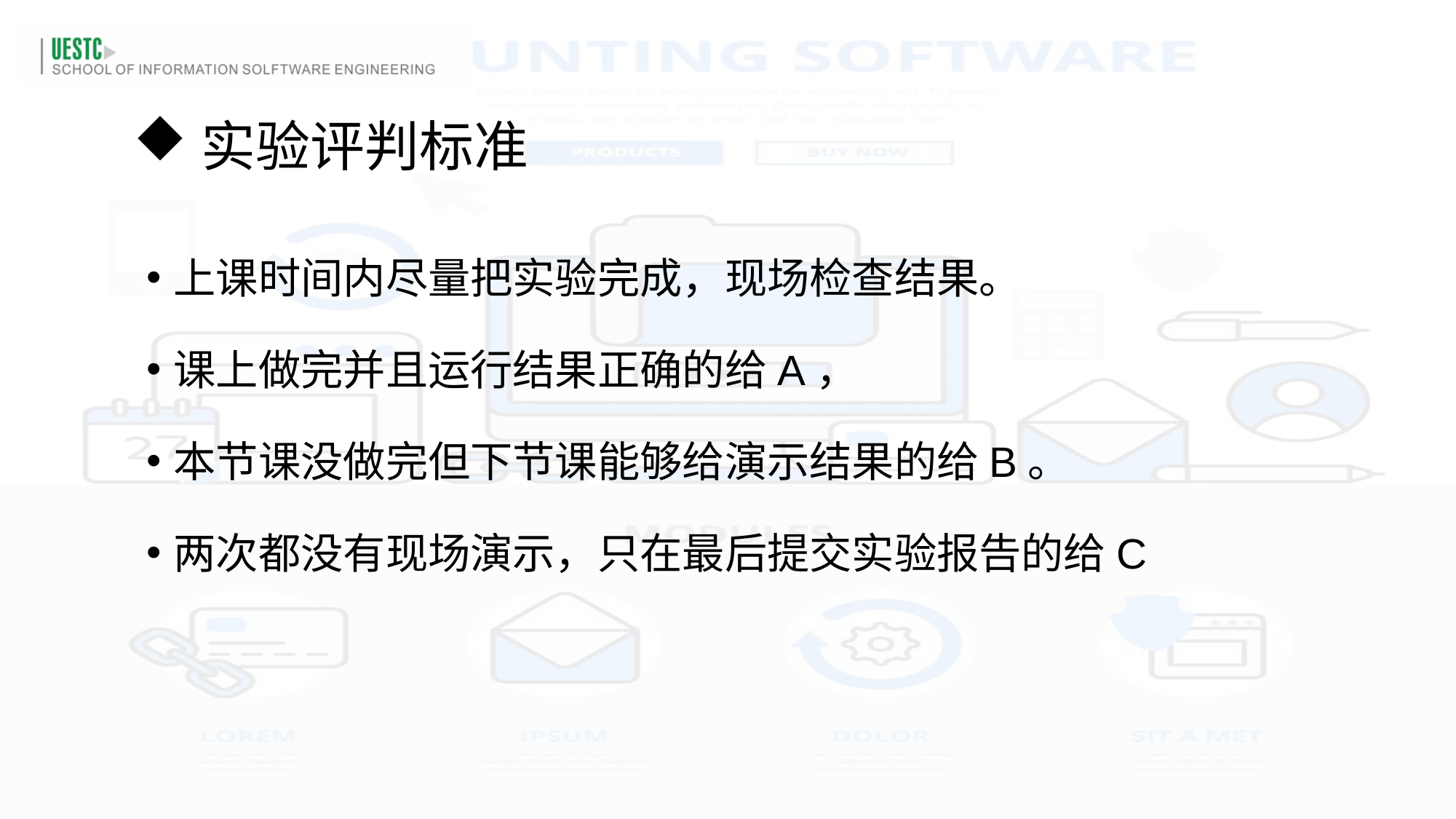

实验评判标准
上课时间内尽量把实验完成，现场检查结果。
课上做完并且运行结果正确的给A，
本节课没做完但下节课能够给演示结果的给B。
两次都没有现场演示，只在最后提交实验报告的给C